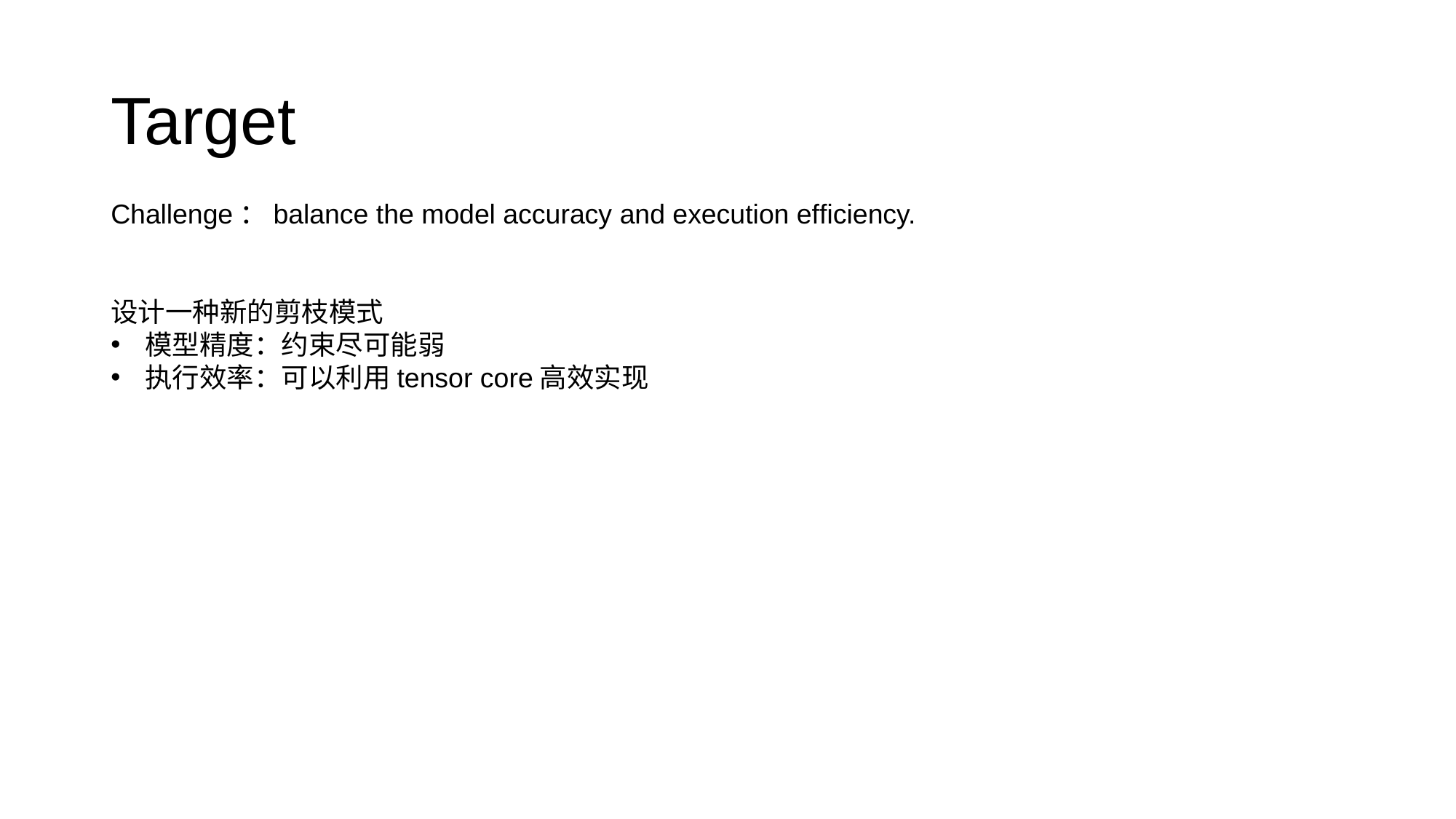

# Target
Challenge：balance the model accuracy and execution efﬁciency.

设计一种新的剪枝模式
模型精度：约束尽可能弱
执行效率：可以利用tensor core高效实现